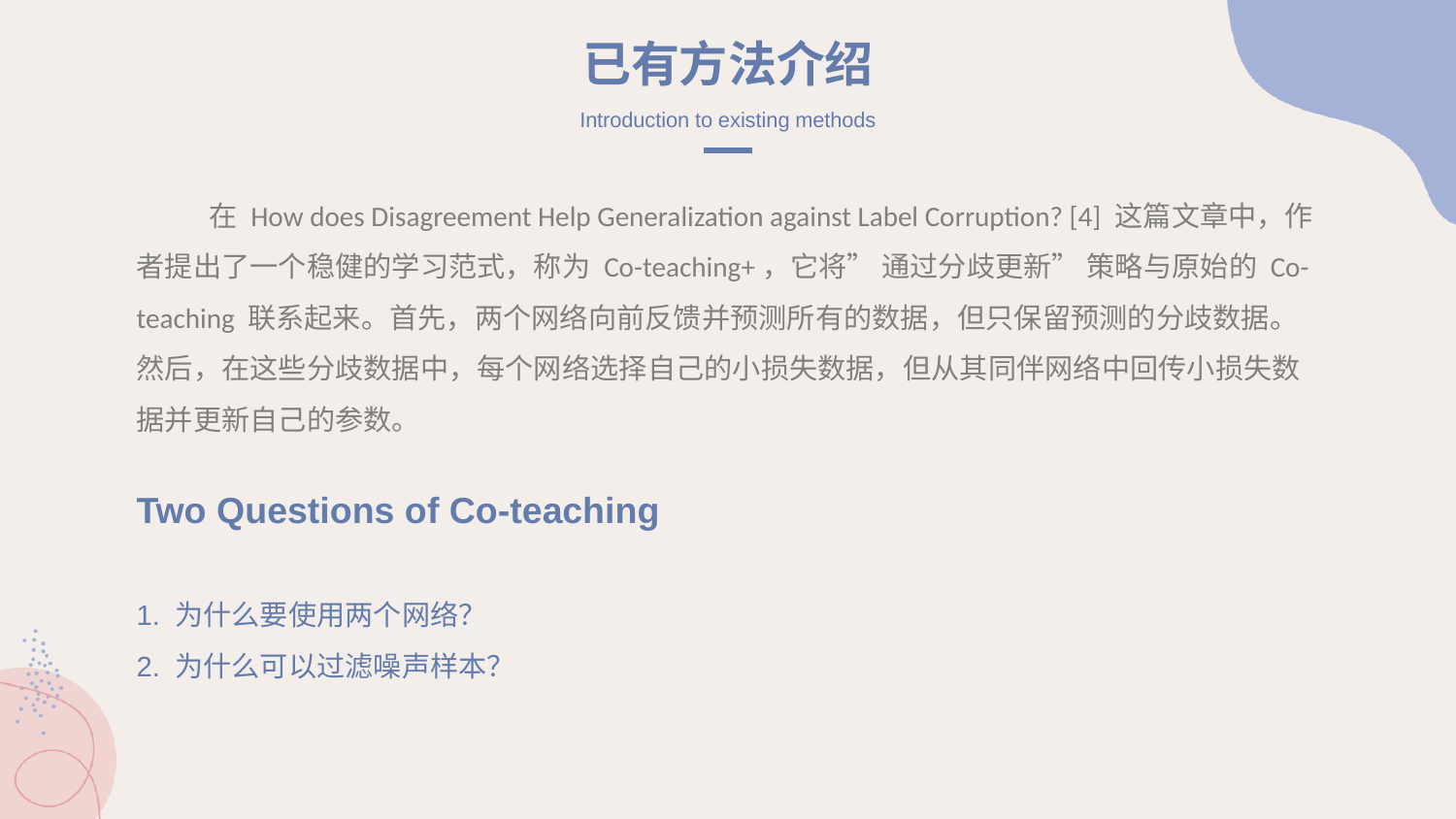

已有方法介绍
Introduction to existing methods
在 How does Disagreement Help Generalization against Label Corruption? [4] 这篇文章中，作者提出了一个稳健的学习范式，称为 Co-teaching+，它将” 通过分歧更新” 策略与原始的 Co-teaching 联系起来。首先，两个网络向前反馈并预测所有的数据，但只保留预测的分歧数据。然后，在这些分歧数据中，每个网络选择自己的小损失数据，但从其同伴网络中回传小损失数据并更新自己的参数。
Two Questions of Co-teaching
1. 为什么要使用两个网络？
2. 为什么可以过滤噪声样本？